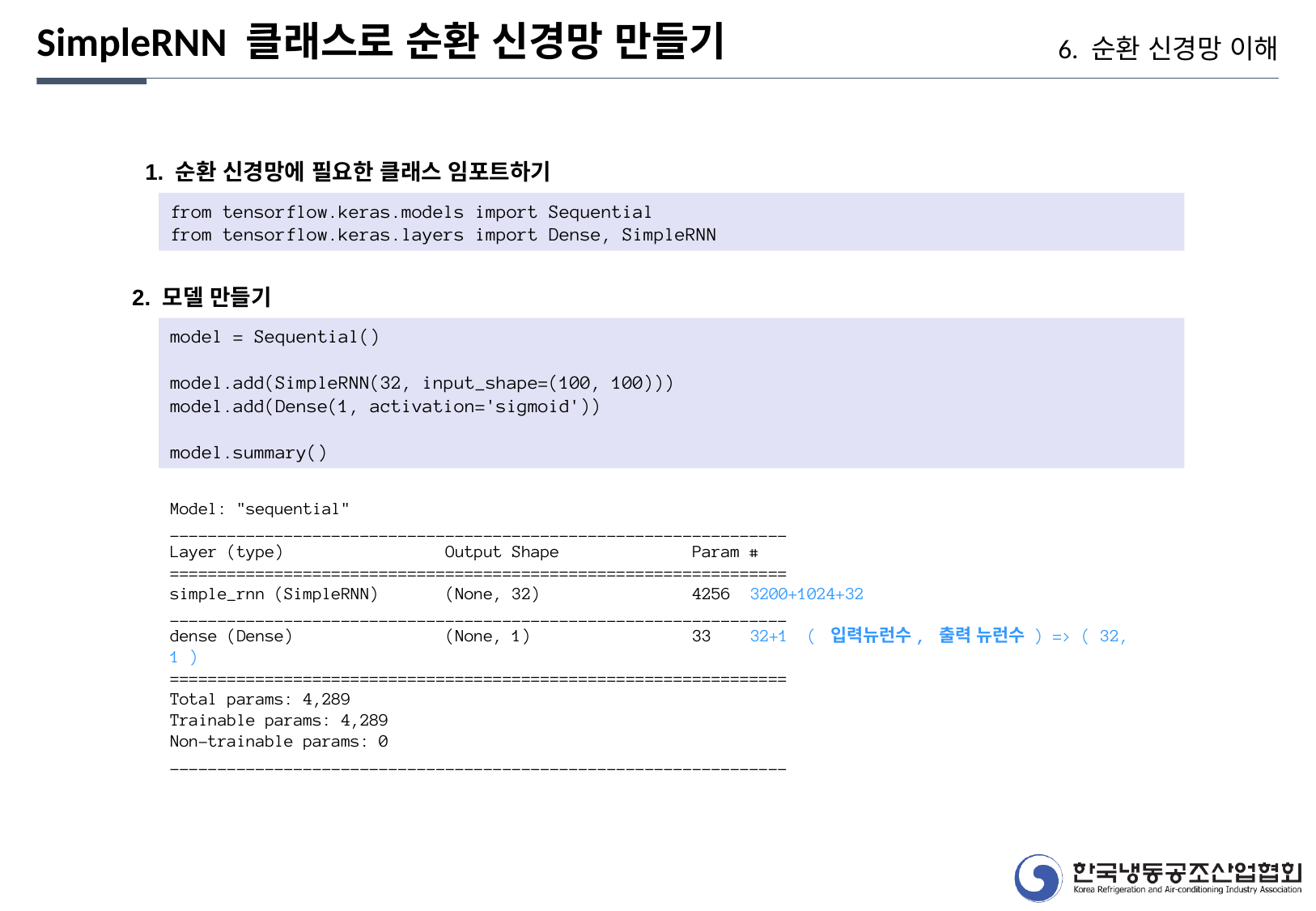

SimpleRNN 클래스로 순환 신경망 만들기
6. 순환 신경망 이해
1. 순환 신경망에 필요한 클래스 임포트하기
from tensorflow.keras.models import Sequential
from tensorflow.keras.layers import Dense, SimpleRNN
2. 모델 만들기
model = Sequential()

model.add(SimpleRNN(32, input_shape=(100, 100)))
model.add(Dense(1, activation='sigmoid'))

model.summary()
Model: "sequential"
_________________________________________________________________
Layer (type)                 Output Shape              Param #
=================================================================
simple_rnn (SimpleRNN)       (None, 32)                4256  3200+1024+32
_________________________________________________________________
dense (Dense)                (None, 1)                 33    32+1  ( 입력뉴런수, 출력 뉴런수 ) => ( 32, 1 )
=================================================================
Total params: 4,289
Trainable params: 4,289
Non-trainable params: 0
_________________________________________________________________